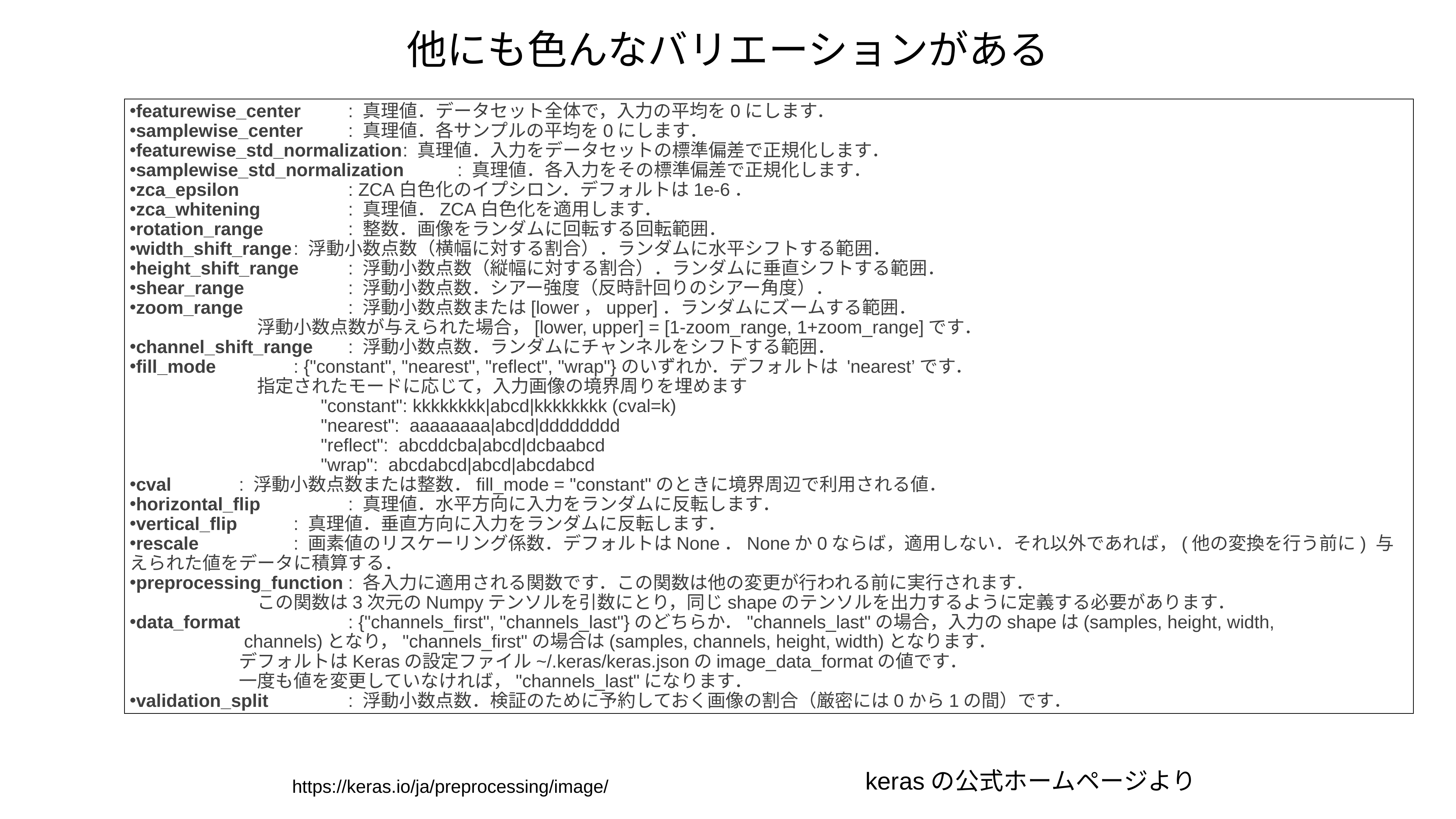

他にも色んなバリエーションがある
featurewise_center	: 真理値．データセット全体で，入力の平均を0にします．
samplewise_center	: 真理値．各サンプルの平均を0にします．
featurewise_std_normalization	: 真理値．入力をデータセットの標準偏差で正規化します．
samplewise_std_normalization	: 真理値．各入力をその標準偏差で正規化します．
zca_epsilon		: ZCA白色化のイプシロン．デフォルトは1e-6．
zca_whitening		: 真理値．ZCA白色化を適用します．
rotation_range		: 整数．画像をランダムに回転する回転範囲．
width_shift_range	: 浮動小数点数（横幅に対する割合）．ランダムに水平シフトする範囲．
height_shift_range	: 浮動小数点数（縦幅に対する割合）．ランダムに垂直シフトする範囲．
shear_range		: 浮動小数点数．シアー強度（反時計回りのシアー角度）．
zoom_range		: 浮動小数点数または[lower，upper]．ランダムにズームする範囲．
		　浮動小数点数が与えられた場合，[lower, upper] = [1-zoom_range, 1+zoom_range]です．
channel_shift_range	: 浮動小数点数．ランダムにチャンネルをシフトする範囲．
fill_mode		: {"constant", "nearest", "reflect", "wrap"}のいずれか．デフォルトは 'nearest’です．
		　指定されたモードに応じて，入力画像の境界周りを埋めます
			"constant": kkkkkkkk|abcd|kkkkkkkk (cval=k)
			"nearest":  aaaaaaaa|abcd|dddddddd
			"reflect":  abcddcba|abcd|dcbaabcd
			"wrap":  abcdabcd|abcd|abcdabcd
cval		: 浮動小数点数または整数．fill_mode = "constant"のときに境界周辺で利用される値．
horizontal_flip		: 真理値．水平方向に入力をランダムに反転します．
vertical_flip		: 真理値．垂直方向に入力をランダムに反転します．
rescale		: 画素値のリスケーリング係数．デフォルトはNone．Noneか0ならば，適用しない．それ以外であれば，(他の変換を行う前に) 与えられた値をデータに積算する．
preprocessing_function	: 各入力に適用される関数です．この関数は他の変更が行われる前に実行されます．
		　この関数は3次元のNumpyテンソルを引数にとり，同じshapeのテンソルを出力するように定義する必要があります．
data_format		: {"channels_first", "channels_last"}のどちらか．"channels_last"の場合，入力のshapeは(samples, height, width,
		 channels)となり，"channels_first"の場合は(samples, channels, height, width)となります．
		デフォルトはKerasの設定ファイル~/.keras/keras.jsonのimage_data_formatの値です．
		一度も値を変更していなければ，"channels_last"になります．
validation_split		: 浮動小数点数．検証のために予約しておく画像の割合（厳密には0から1の間）です．
kerasの公式ホームページより
https://keras.io/ja/preprocessing/image/